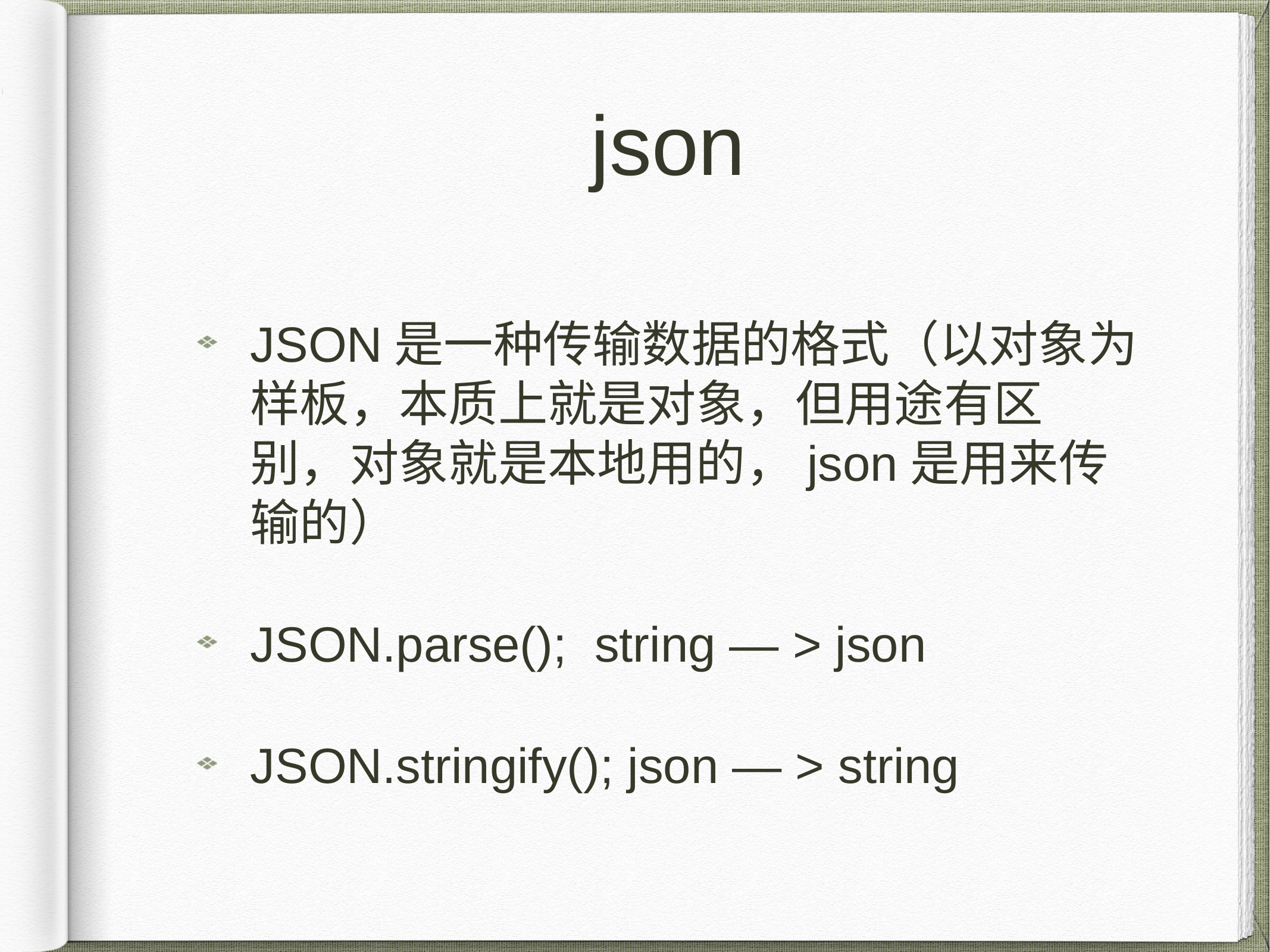

# json
JSON是一种传输数据的格式（以对象为样板，本质上就是对象，但用途有区别，对象就是本地用的，json是用来传输的）
JSON.parse();  string — > json
JSON.stringify(); json — > string